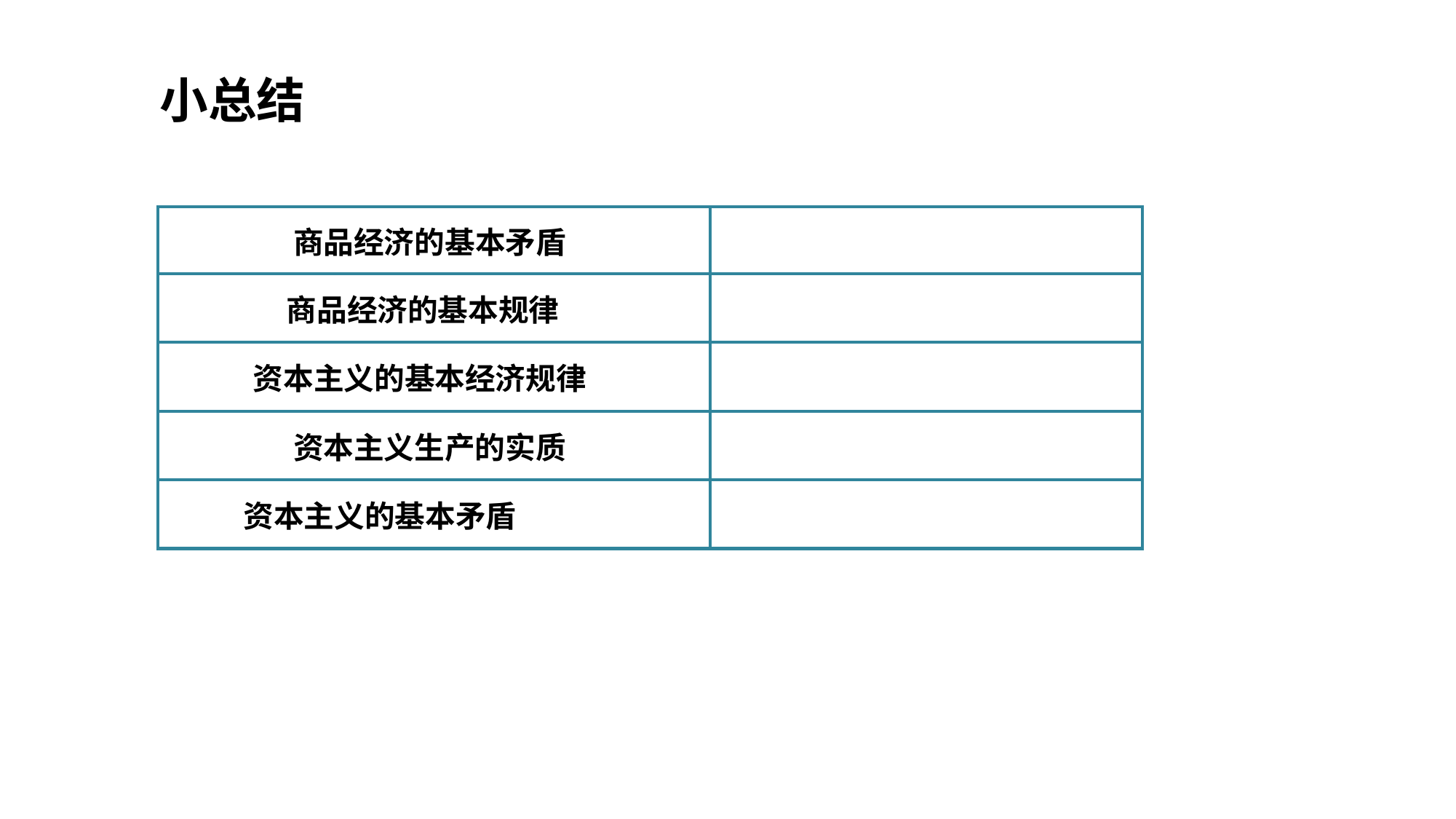

小总结
| 商品经济的基本矛盾 |  |
| --- | --- |
| 商品经济的基本规律 |  |
| 资本主义的基本经济规律 |  |
| 资本主义生产的实质 |  |
| 资本主义的基本矛盾 |  |